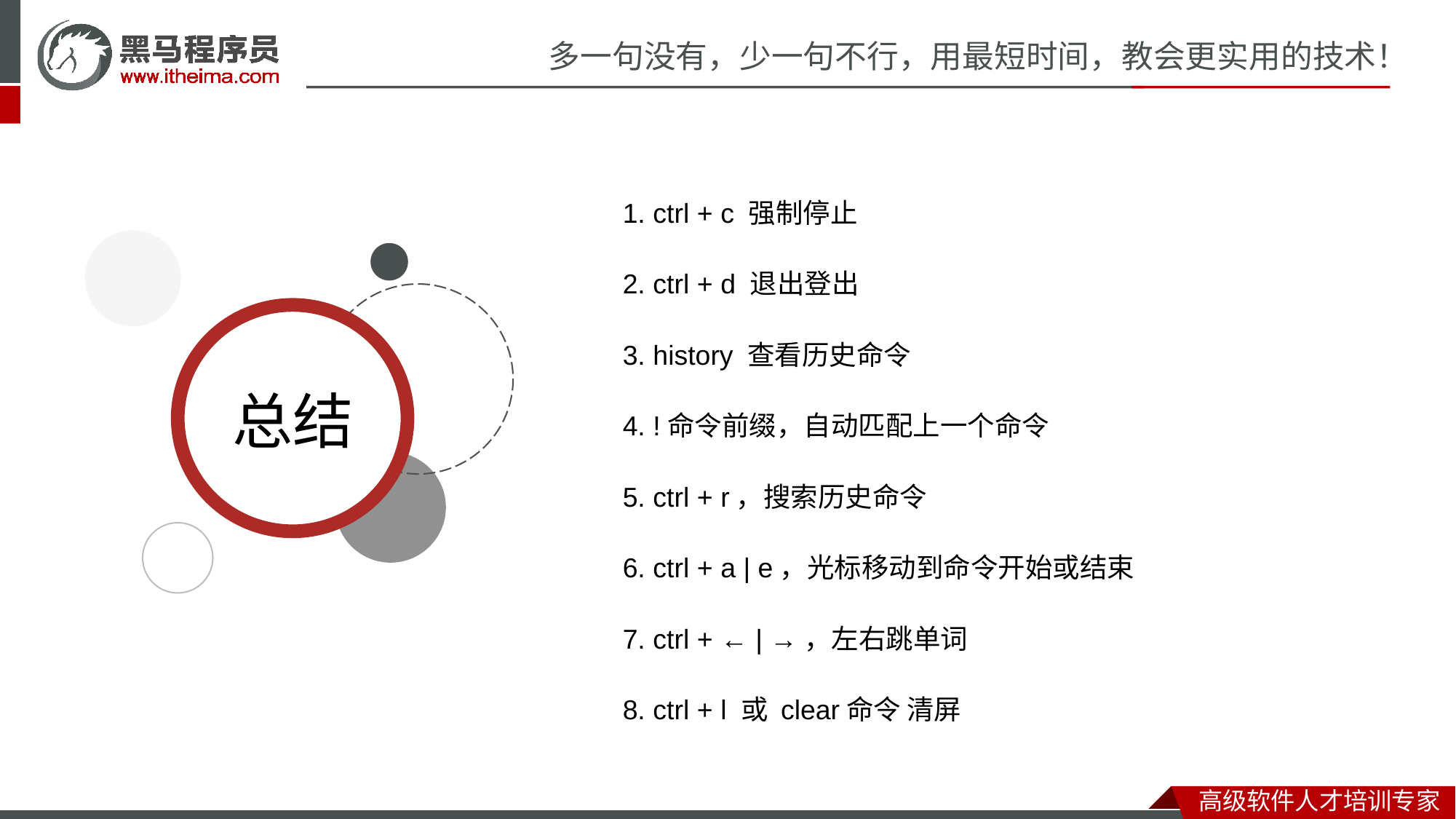

1. ctrl + c 强制停止
2. ctrl + d 退出登出
3. history 查看历史命令
4. !命令前缀，自动匹配上一个命令
5. ctrl + r，搜索历史命令
6. ctrl + a | e，光标移动到命令开始或结束
7. ctrl + ← | →，左右跳单词
8. ctrl + l 或 clear命令 清屏